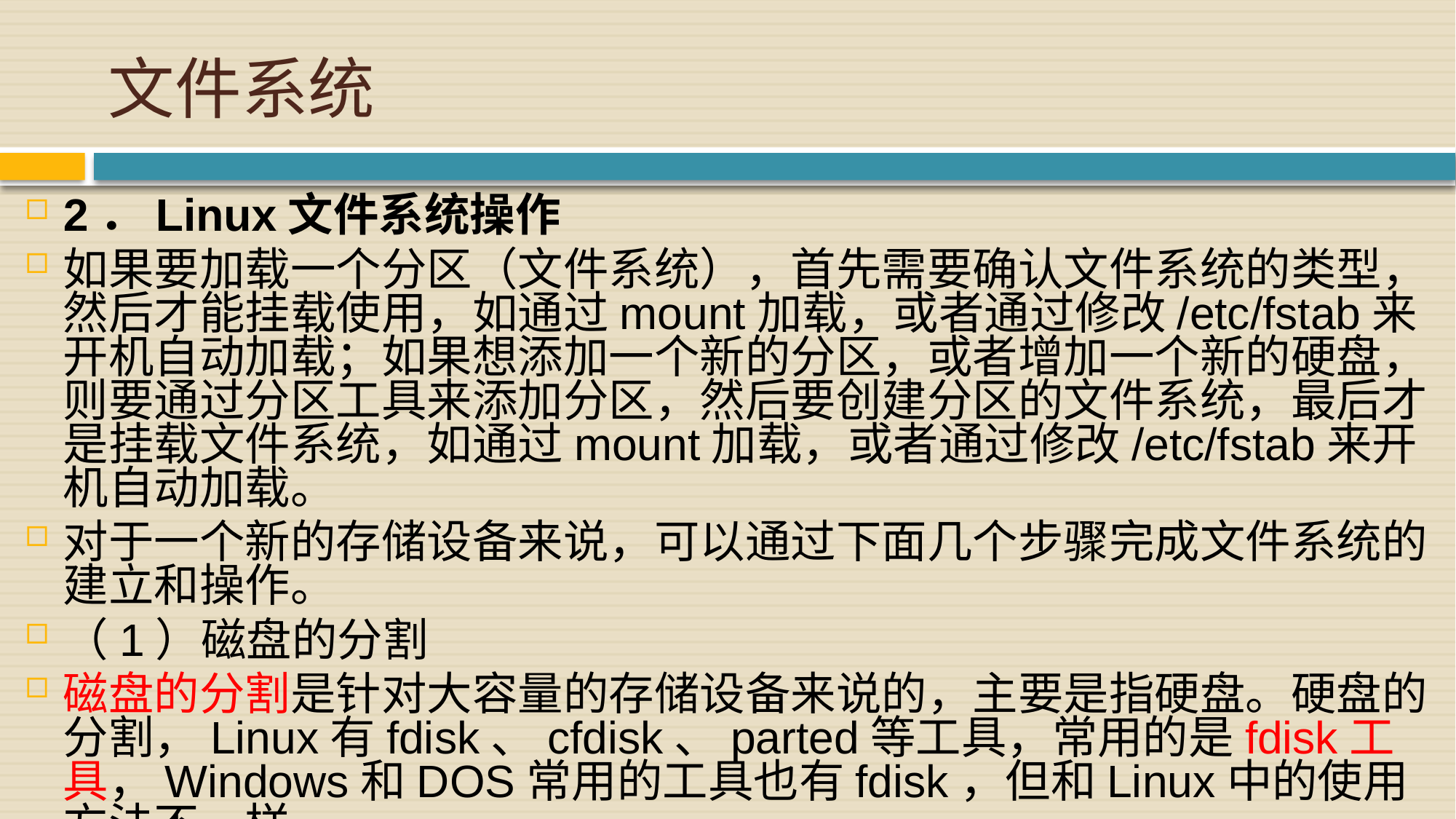

# 文件系统
2．Linux文件系统操作
如果要加载一个分区（文件系统），首先需要确认文件系统的类型，然后才能挂载使用，如通过mount加载，或者通过修改/etc/fstab来开机自动加载；如果想添加一个新的分区，或者增加一个新的硬盘，则要通过分区工具来添加分区，然后要创建分区的文件系统，最后才是挂载文件系统，如通过mount加载，或者通过修改/etc/fstab来开机自动加载。
对于一个新的存储设备来说，可以通过下面几个步骤完成文件系统的建立和操作。
（1）磁盘的分割
磁盘的分割是针对大容量的存储设备来说的，主要是指硬盘。硬盘的分割，Linux有fdisk、cfdisk、parted等工具，常用的是fdisk工具，Windows和DOS常用的工具也有fdisk，但和Linux中的使用方法不一样。